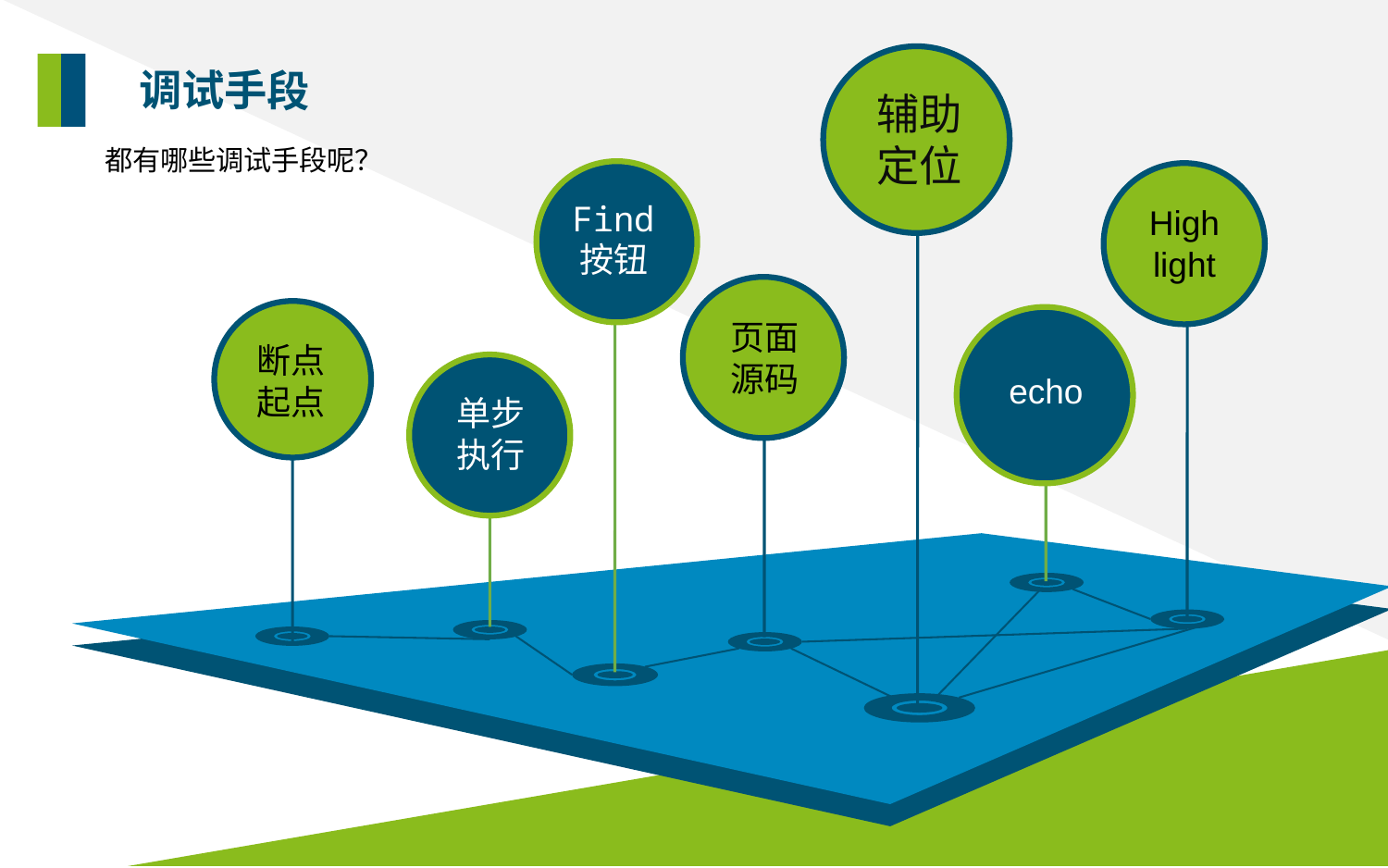

辅助
定位

调试手段
都有哪些调试手段呢？

Find
按钮

High
light

页面
源码

断点
起点

echo

单步
执行